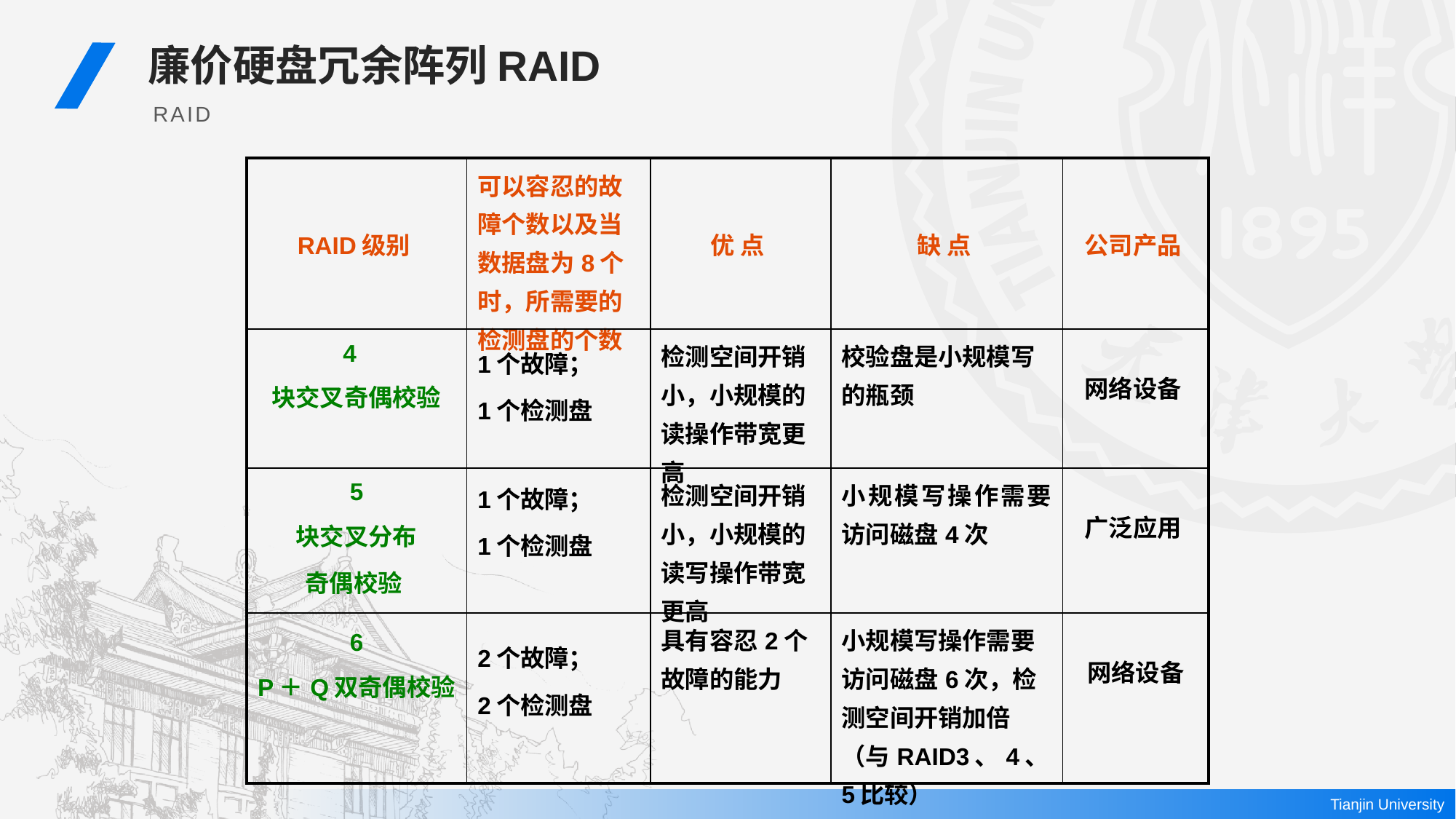

廉价硬盘冗余阵列RAID
RAID
| RAID级别 | 可以容忍的故障个数以及当数据盘为8个时，所需要的检测盘的个数 | 优 点 | 缺 点 | 公司产品 |
| --- | --- | --- | --- | --- |
| 4 块交叉奇偶校验 | 1个故障； 1个检测盘 | 检测空间开销小，小规模的读操作带宽更高 | 校验盘是小规模写的瓶颈 | 网络设备 |
| 5 块交叉分布 奇偶校验 | 1个故障； 1个检测盘 | 检测空间开销小，小规模的读写操作带宽更高 | 小规模写操作需要访问磁盘4次 | 广泛应用 |
| 6 P＋Q双奇偶校验 | 2个故障； 2个检测盘 | 具有容忍2个故障的能力 | 小规模写操作需要访问磁盘6次，检测空间开销加倍（与RAID3、4、5比较） | 网络设备 |